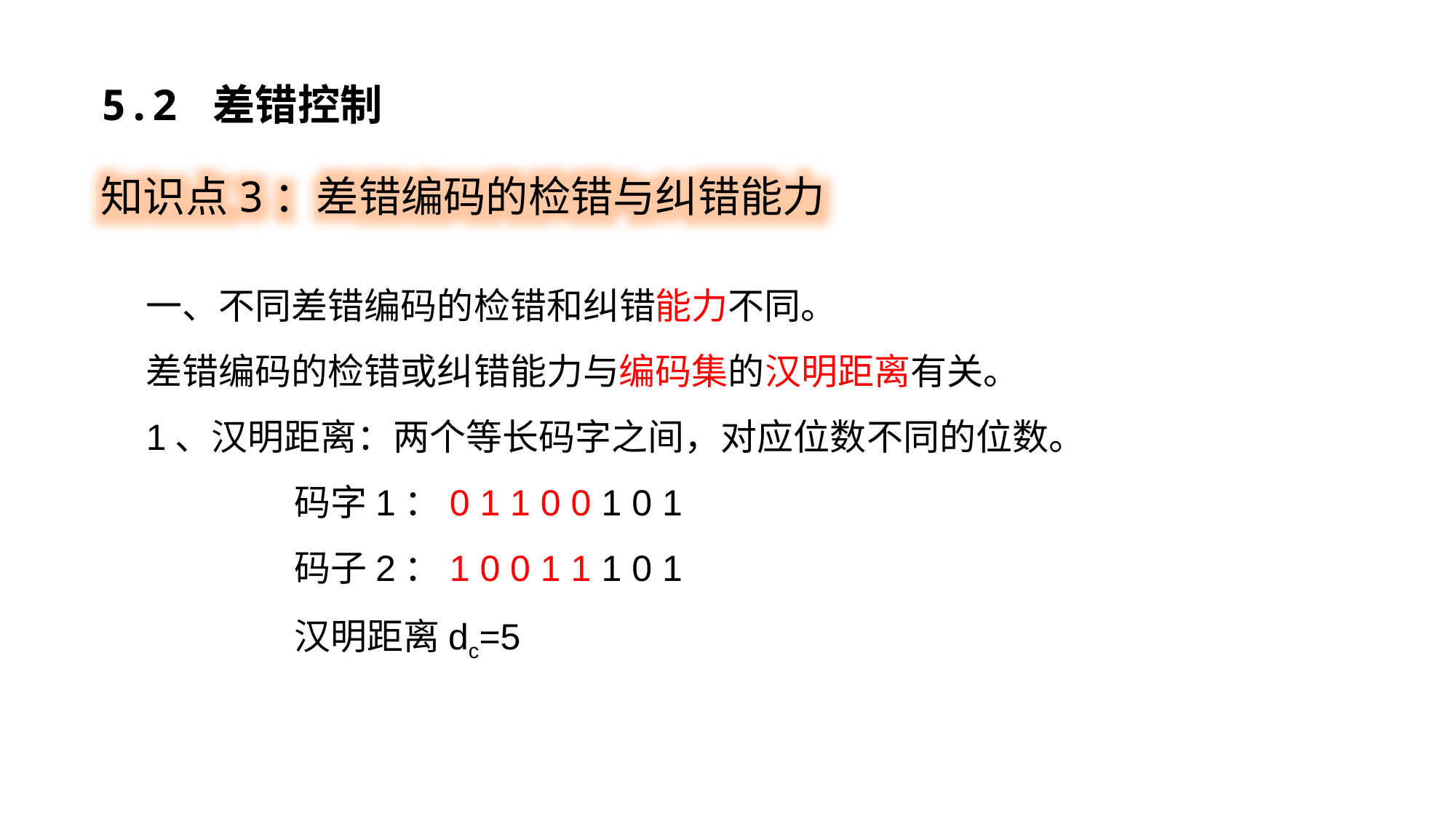

5.2 差错控制
知识点3：差错编码的检错与纠错能力
一、不同差错编码的检错和纠错能力不同。
差错编码的检错或纠错能力与编码集的汉明距离有关。
1、汉明距离：两个等长码字之间，对应位数不同的位数。
                 码字1：0 1 1 0 0 1 0 1
                 码子2：1 0 0 1 1 1 0 1
                 汉明距离dc=5